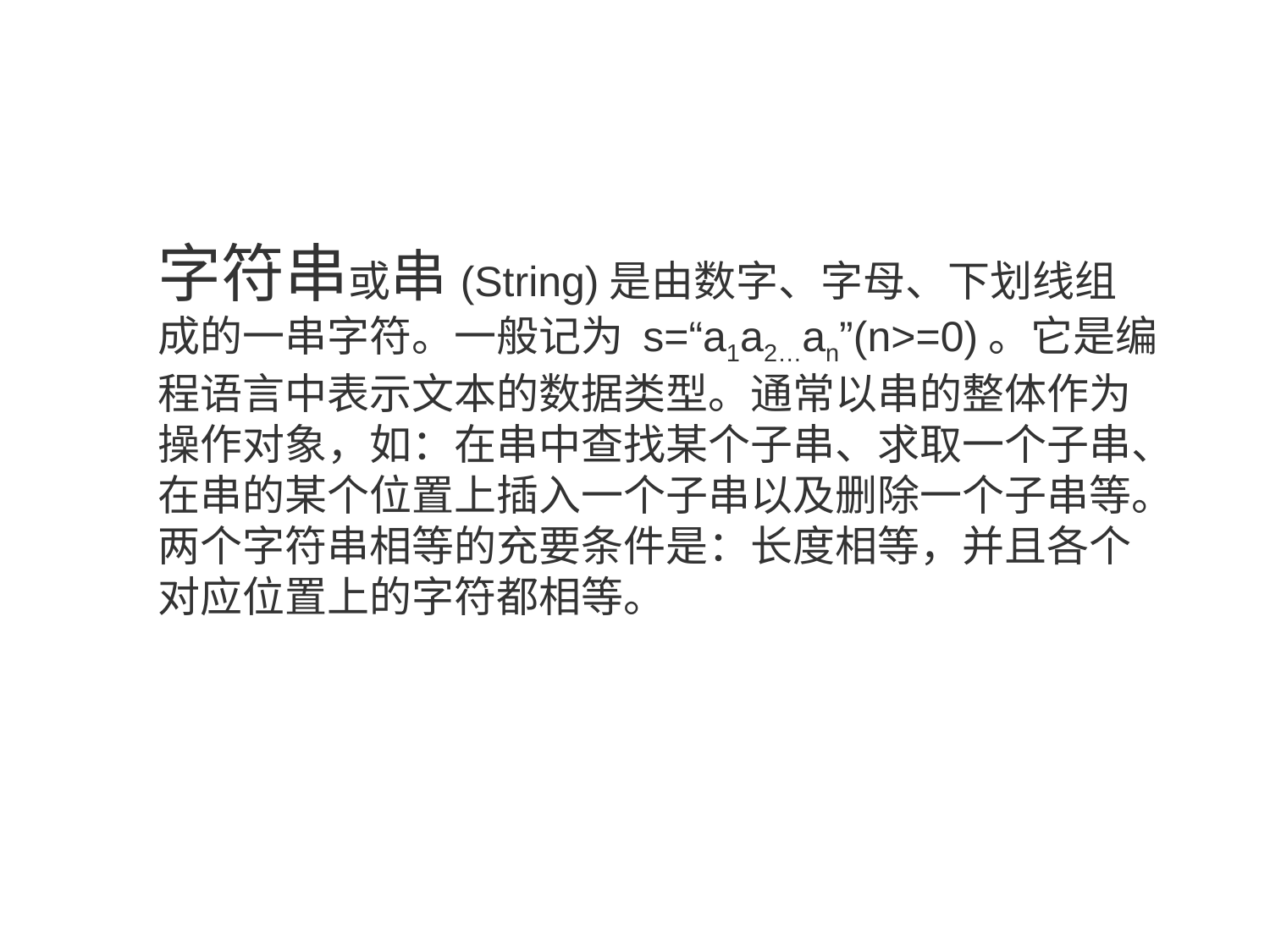

字符串或串(String)是由数字、字母、下划线组成的一串字符。一般记为 s=“a1a2…an”(n>=0)。它是编程语言中表示文本的数据类型。通常以串的整体作为操作对象，如：在串中查找某个子串、求取一个子串、在串的某个位置上插入一个子串以及删除一个子串等。两个字符串相等的充要条件是：长度相等，并且各个对应位置上的字符都相等。